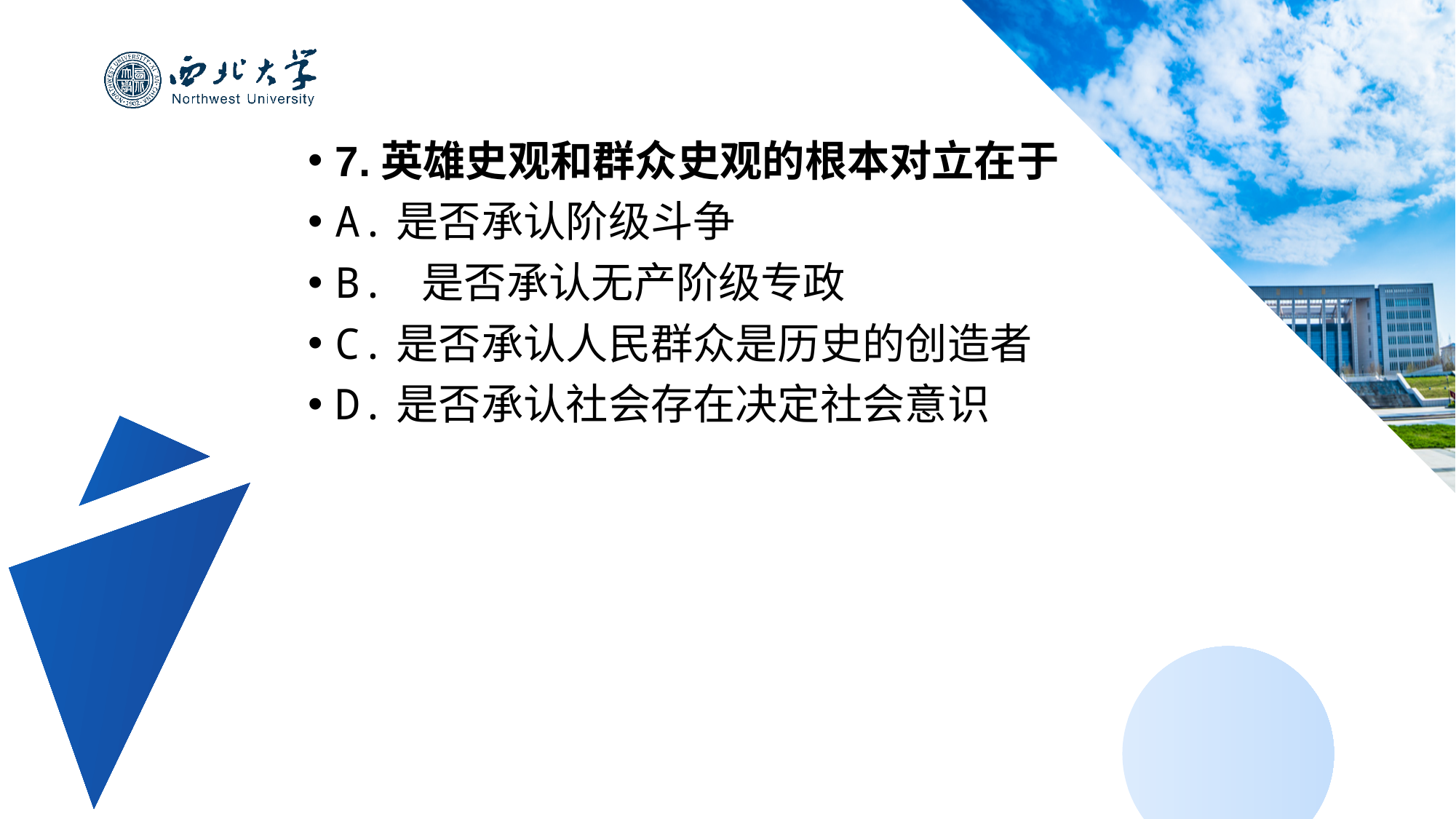

7.英雄史观和群众史观的根本对立在于
A.是否承认阶级斗争
B. 是否承认无产阶级专政
C.是否承认人民群众是历史的创造者
D.是否承认社会存在决定社会意识